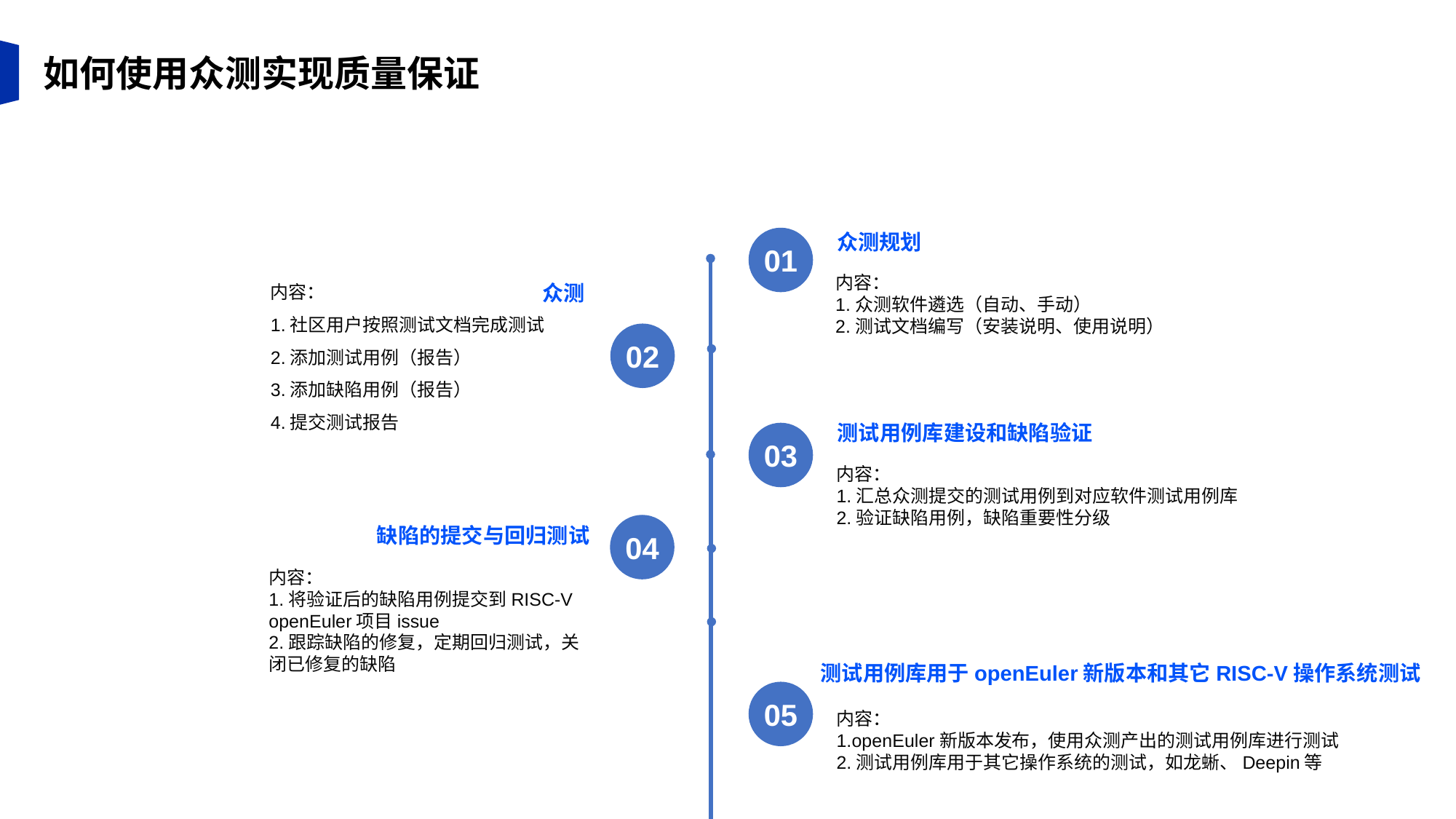

如何使用众测实现质量保证

众测规划
01
内容：
1.社区用户按照测试文档完成测试
2.添加测试用例（报告）
3.添加缺陷用例（报告）
4.提交测试报告
内容：
1.众测软件遴选（自动、手动）
2.测试文档编写（安装说明、使用说明）
众测
02
测试用例库建设和缺陷验证
03
内容：
1.汇总众测提交的测试用例到对应软件测试用例库
2.验证缺陷用例，缺陷重要性分级
04
缺陷的提交与回归测试
内容：
1.将验证后的缺陷用例提交到RISC-V openEuler项目issue
2.跟踪缺陷的修复，定期回归测试，关闭已修复的缺陷
测试用例库用于openEuler新版本和其它RISC-V操作系统测试
05
内容：
1.openEuler新版本发布，使用众测产出的测试用例库进行测试
2.测试用例库用于其它操作系统的测试，如龙蜥、Deepin等